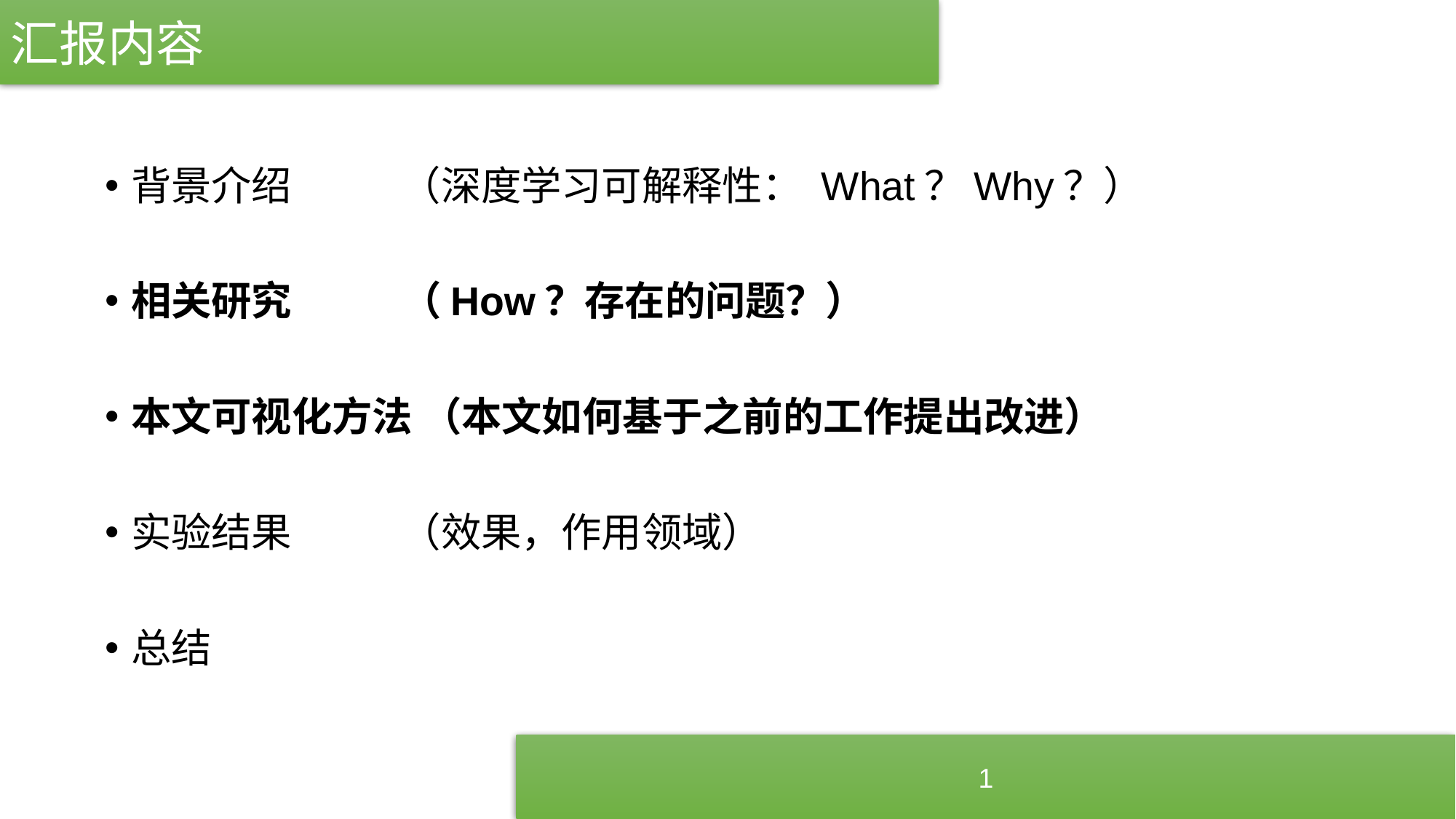

汇报内容
背景介绍            （深度学习可解释性： What？Why？）

相关研究            （How？存在的问题？）

本文可视化方法 （本文如何基于之前的工作提出改进）

实验结果            （效果，作用领域）

总结
1